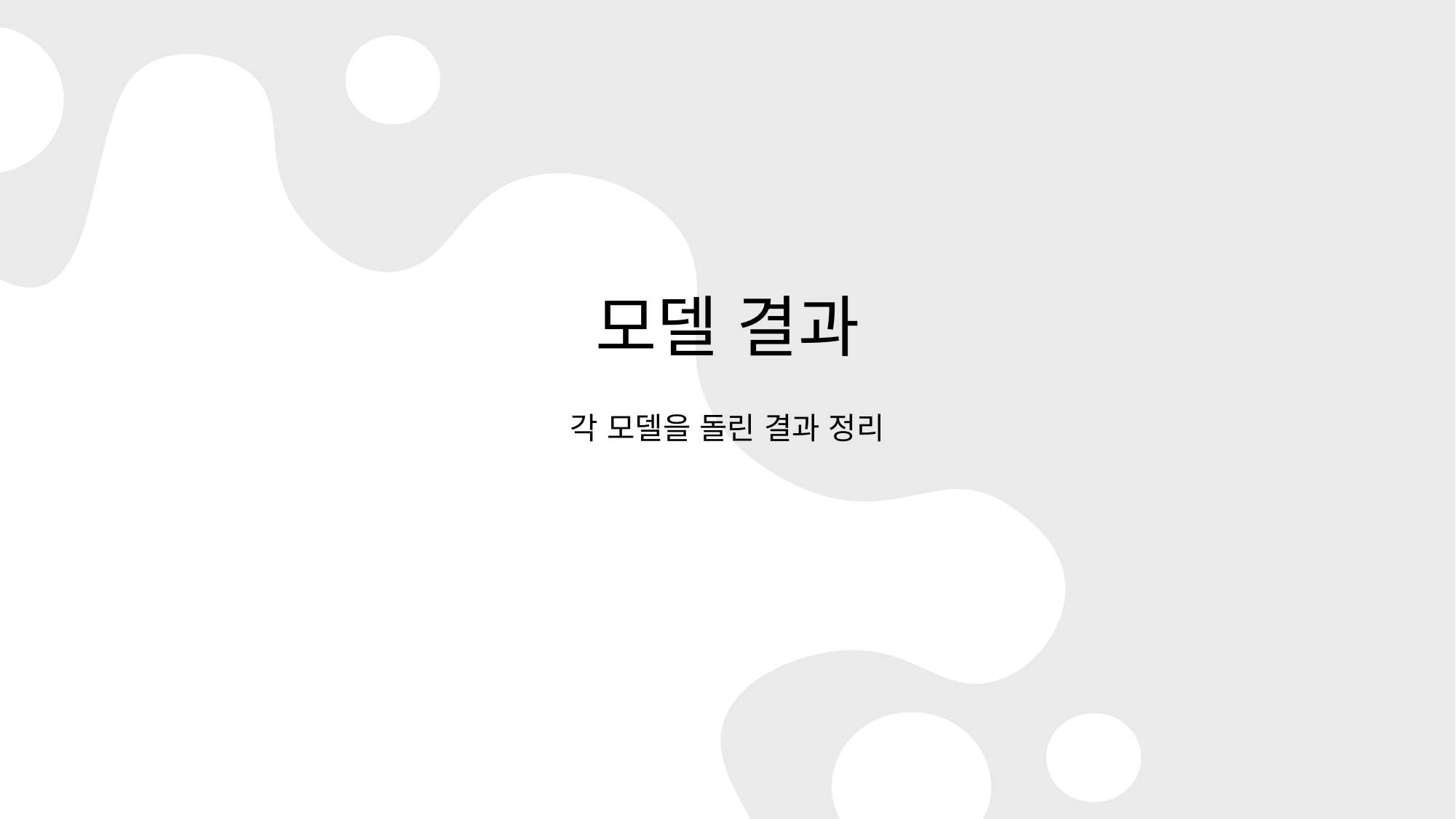

# 모델 결과
각 모델을 돌린 결과 정리